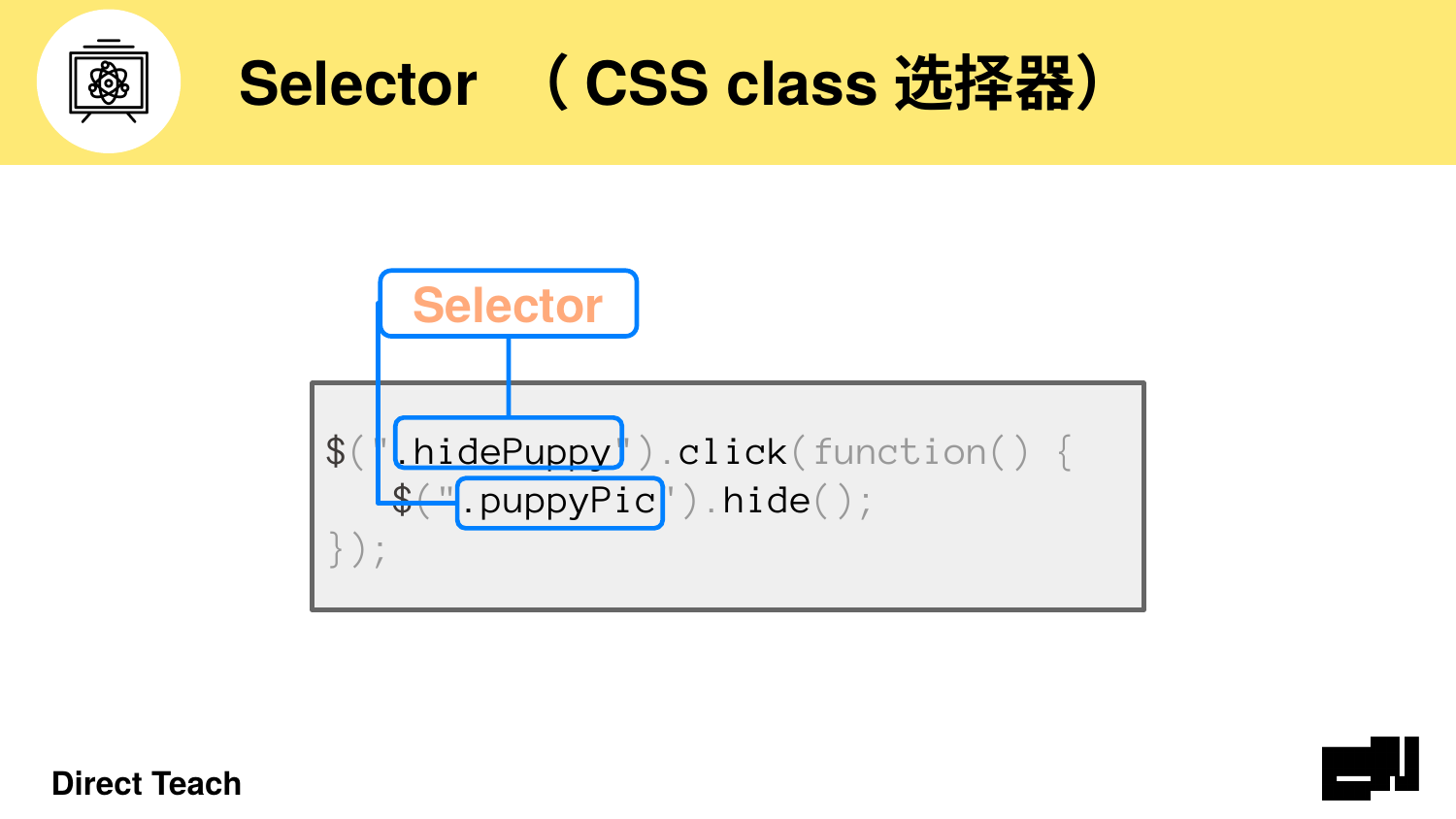

# Selector （CSS class选择器）
Selector
$(".hidePuppy").click(function() {
   $(".puppyPic").hide();
});